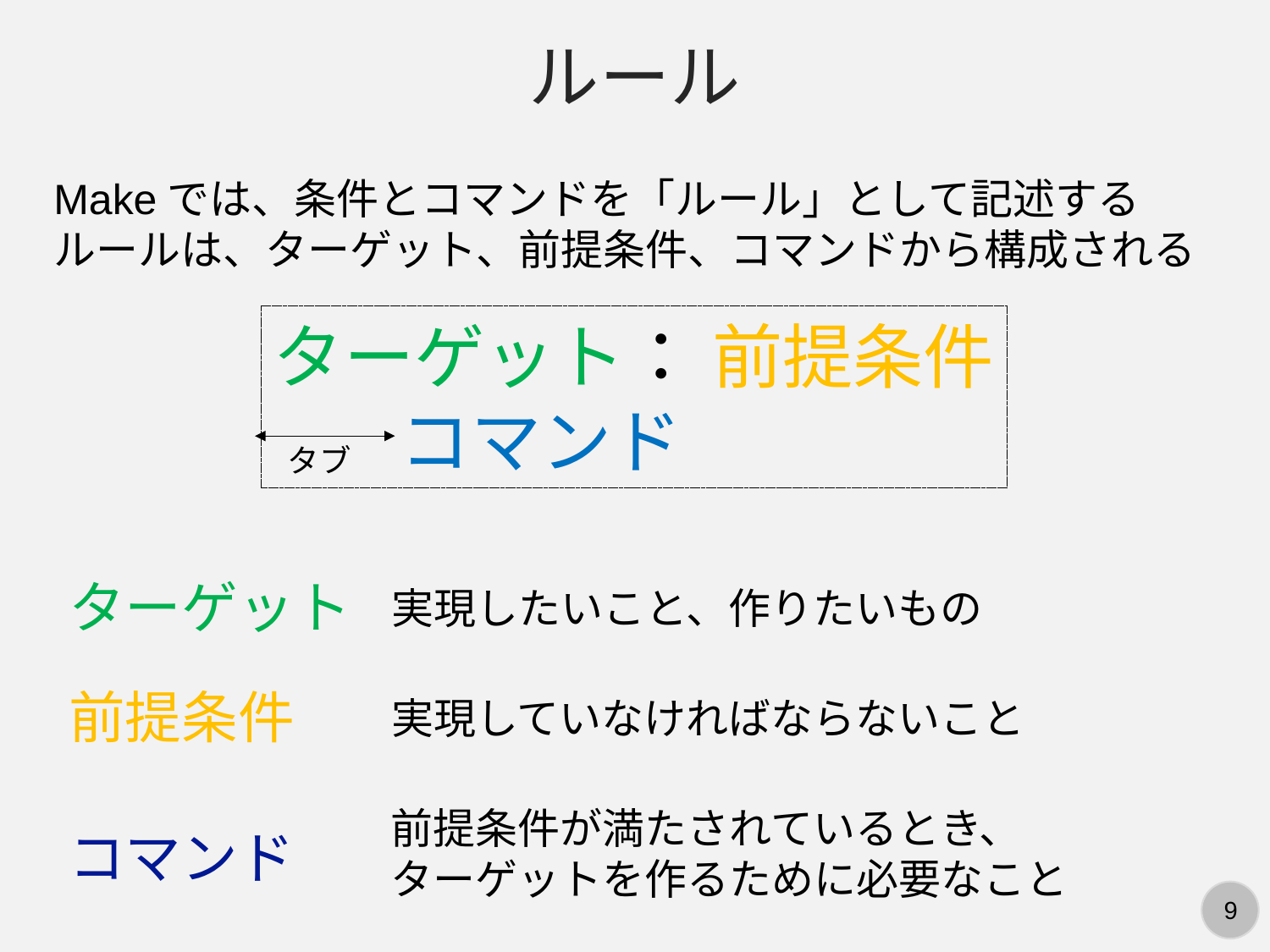

ルール
Makeでは、条件とコマンドを「ルール」として記述する
ルールは、ターゲット、前提条件、コマンドから構成される
ターゲット： 前提条件
	コマンド
タブ
ターゲット
実現したいこと、作りたいもの
前提条件
実現していなければならないこと
前提条件が満たされているとき、
ターゲットを作るために必要なこと
コマンド